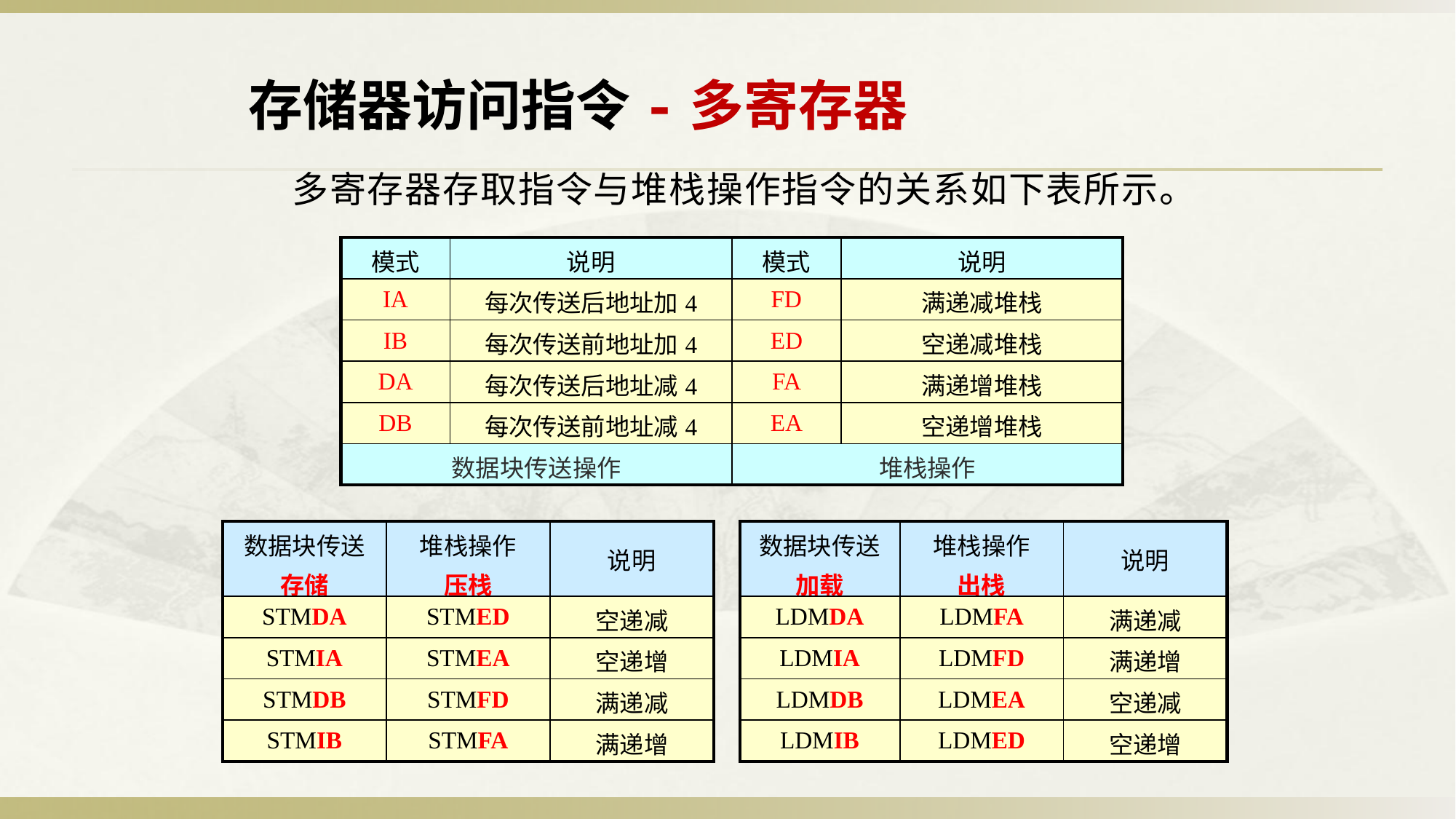

存储器访问指令-多寄存器

多寄存器存取指令与堆栈操作指令的关系如下表所示。
| 模式 | 说明 | 模式 | 说明 |
| --- | --- | --- | --- |
| IA | 每次传送后地址加4 | FD | 满递减堆栈 |
| IB | 每次传送前地址加4 | ED | 空递减堆栈 |
| DA | 每次传送后地址减4 | FA | 满递增堆栈 |
| DB | 每次传送前地址减4 | EA | 空递增堆栈 |
| 数据块传送操作 |  | 堆栈操作 |  |
| 数据块传送 存储 | 堆栈操作 压栈 | 说明 |  | 数据块传送 加载 | 堆栈操作 出栈 | 说明 |
| --- | --- | --- | --- | --- | --- | --- |
| STMDA | STMED | 空递减 |  | LDMDA | LDMFA | 满递减 |
| STMIA | STMEA | 空递增 |  | LDMIA | LDMFD | 满递增 |
| STMDB | STMFD | 满递减 |  | LDMDB | LDMEA | 空递减 |
| STMIB | STMFA | 满递增 |  | LDMIB | LDMED | 空递增 |